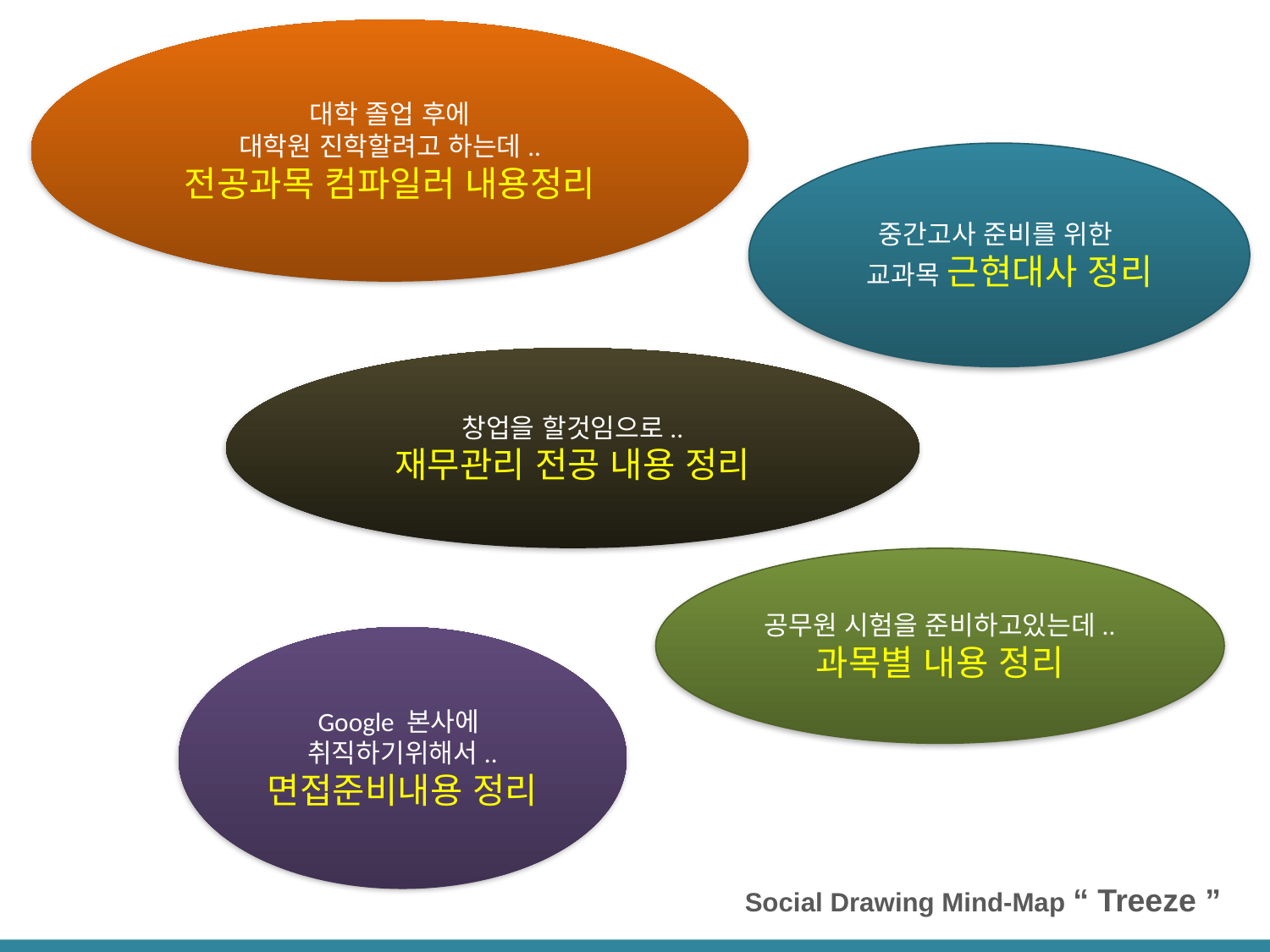

대학 졸업 후에
대학원 진학할려고 하는데..
전공과목 컴파일러 내용정리
중간고사 준비를 위한
  교과목 근현대사 정리
창업을 할것임으로..
재무관리 전공 내용 정리
공무원 시험을 준비하고있는데..
과목별 내용 정리
Google 본사에
취직하기위해서..
면접준비내용 정리
Social Drawing Mind-Map “ Treeze ”